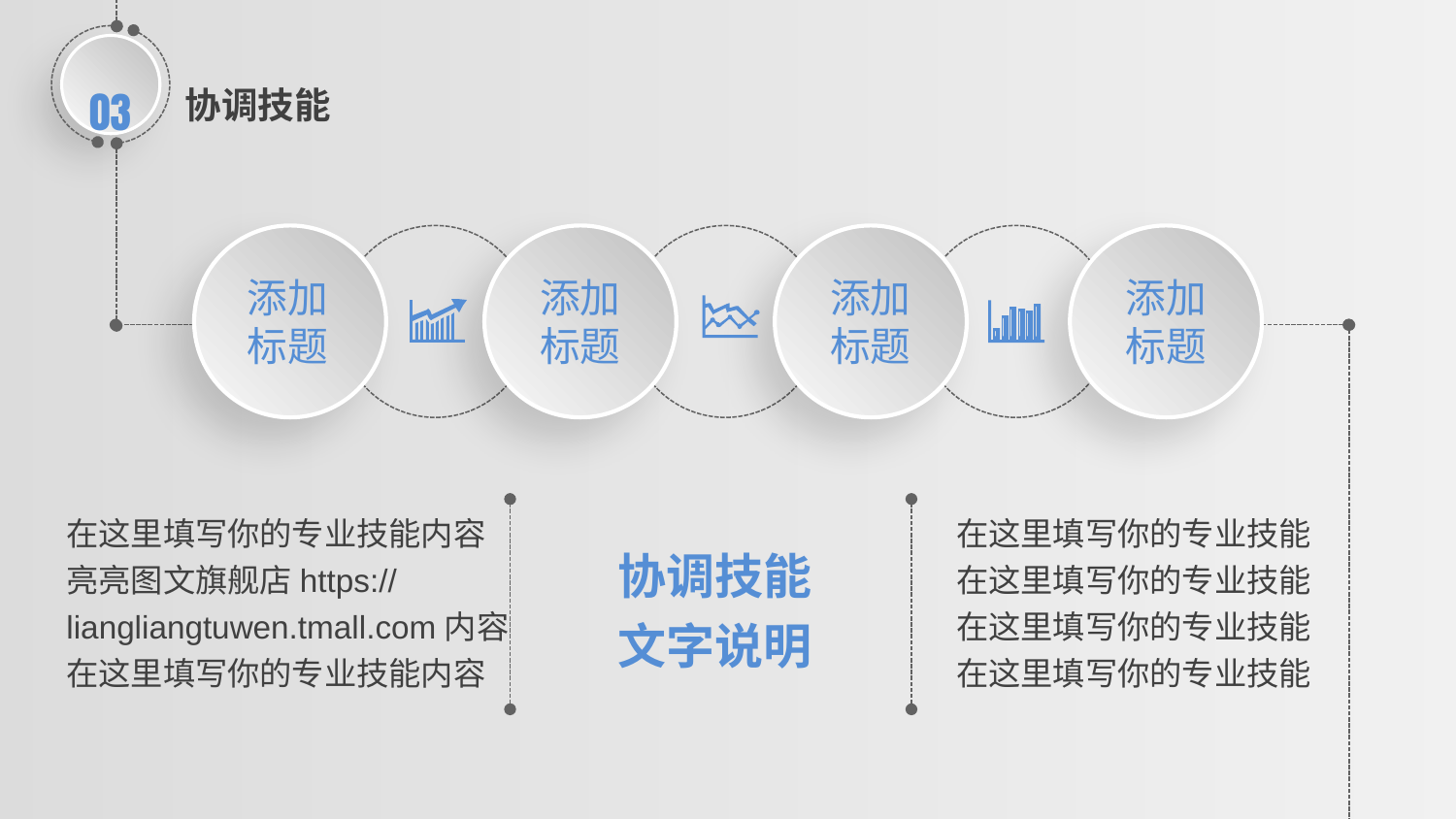

03
协调技能

添加
标题
添加
标题
添加
标题
添加
标题

在这里填写你的专业技能内容
亮亮图文旗舰店https://liangliangtuwen.tmall.com内容
在这里填写你的专业技能内容

在这里填写你的专业技能
在这里填写你的专业技能
在这里填写你的专业技能
在这里填写你的专业技能

协调技能
文字说明
延时符